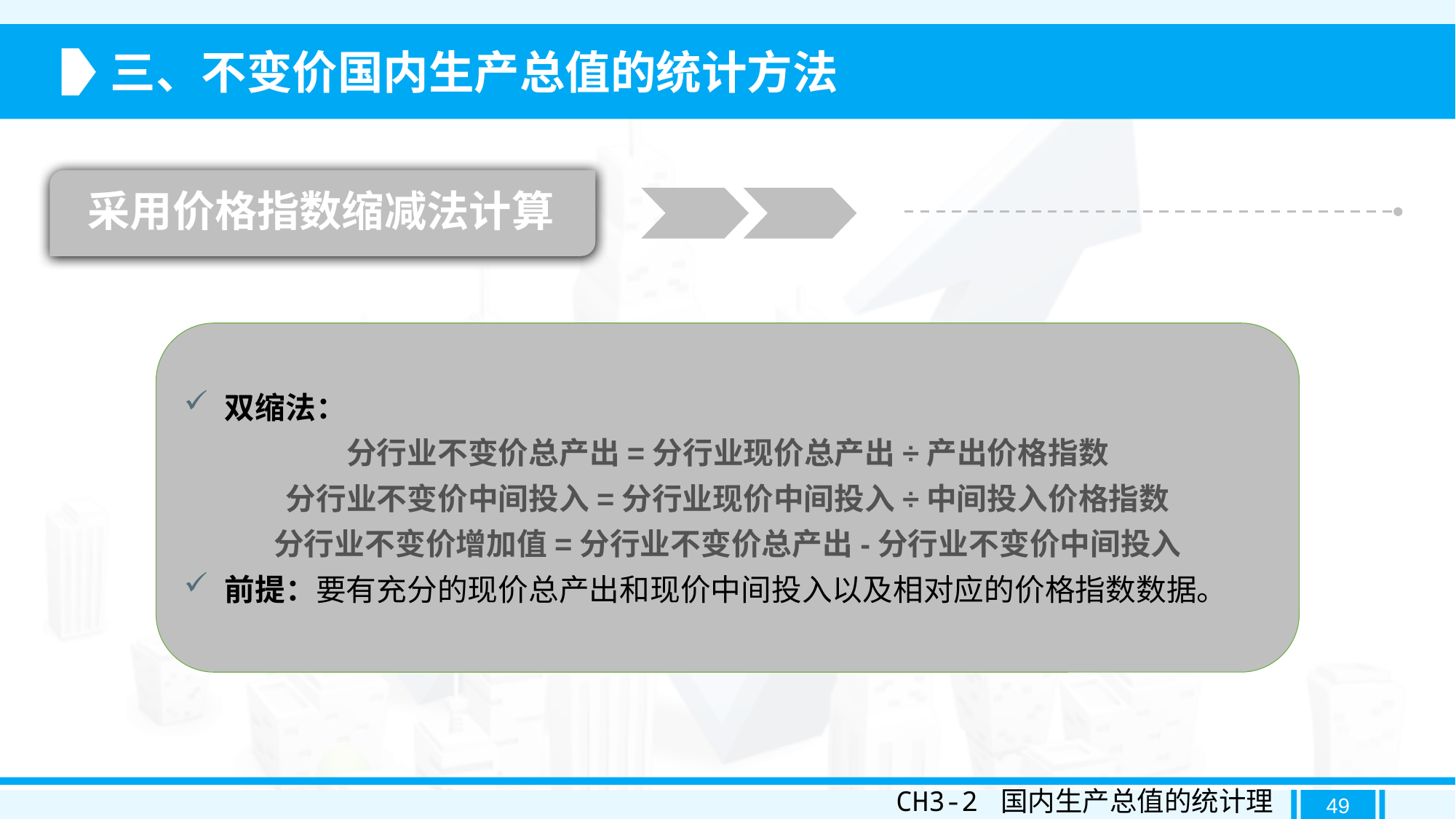

三、不变价国内生产总值的统计方法

采用价格指数缩减法计算

双缩法：
分行业不变价总产出=分行业现价总产出÷产出价格指数
分行业不变价中间投入=分行业现价中间投入÷中间投入价格指数
分行业不变价增加值=分行业不变价总产出-分行业不变价中间投入
前提：要有充分的现价总产出和现价中间投入以及相对应的价格指数数据。
CH3-2 国内生产总值的统计理论
49